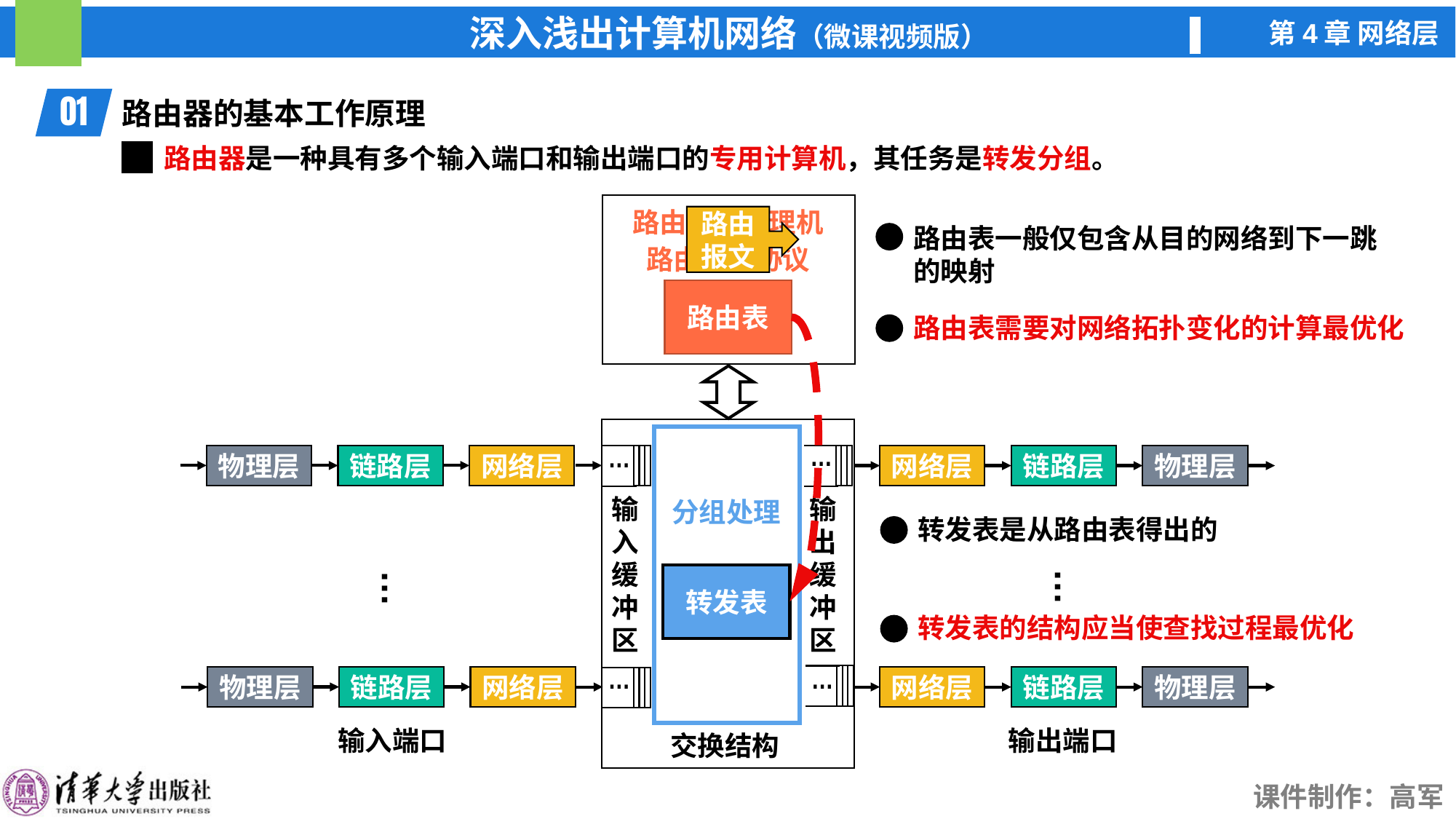

01
路由器的基本工作原理
路由器是一种具有多个输入端口和输出端口的专用计算机，其任务是转发分组。

路由选择处理机
路由
报文
路由表一般仅包含从目的网络到下一跳
的映射

路由选择协议
路由表
路由表需要对网络拓扑变化的计算最优化

…

…

输
入
缓
冲
区
输
出缓
冲
区
分组处理
转发表
…

…

交换结构
物理层
链路层
网络层
…
物理层
链路层
网络层
输入端口
网络层
链路层
物理层
…
网络层
链路层
物理层
输出端口
转发表是从路由表得出的

转发表的结构应当使查找过程最优化